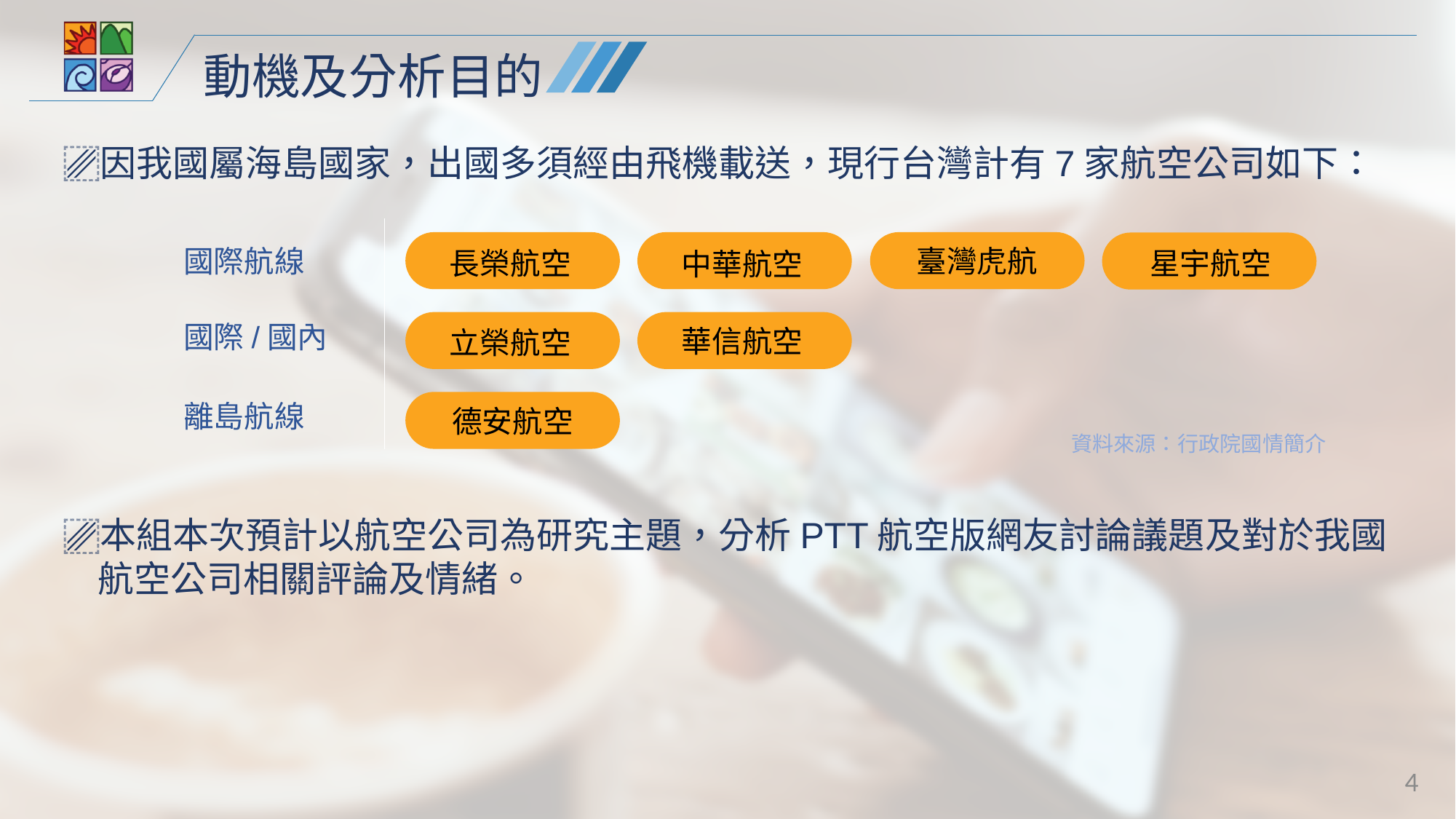

動機及分析目的

因我國屬海島國家，出國多須經由飛機載送，現行台灣計有7家航空公司如下：

中華航空

長榮航空

臺灣虎航

星宇航空
國際航線

華信航空

立榮航空
國際/國內
離島航線

德安航空
資料來源：行政院國情簡介
本組本次預計以航空公司為研究主題，分析PTT航空版網友討論議題及對於我國航空公司相關評論及情緒。
4